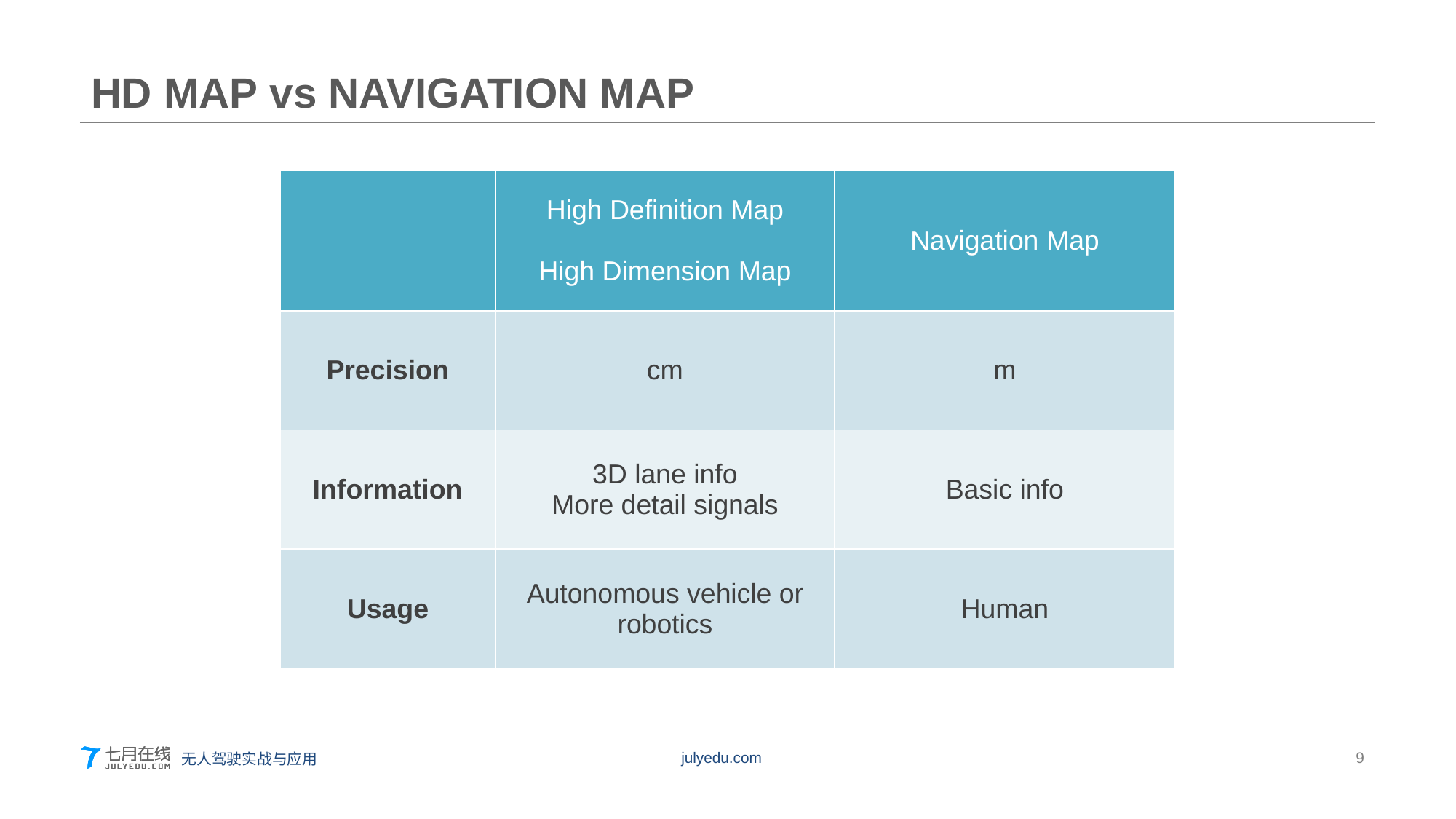

# HD MAP vs NAVIGATION MAP
|  | High Definition Map High Dimension Map | Navigation Map |
| --- | --- | --- |
| Precision | cm | m |
| Information | 3D lane info More detail signals | Basic info |
| Usage | Autonomous vehicle or robotics | Human |
无人驾驶实战与应用
9